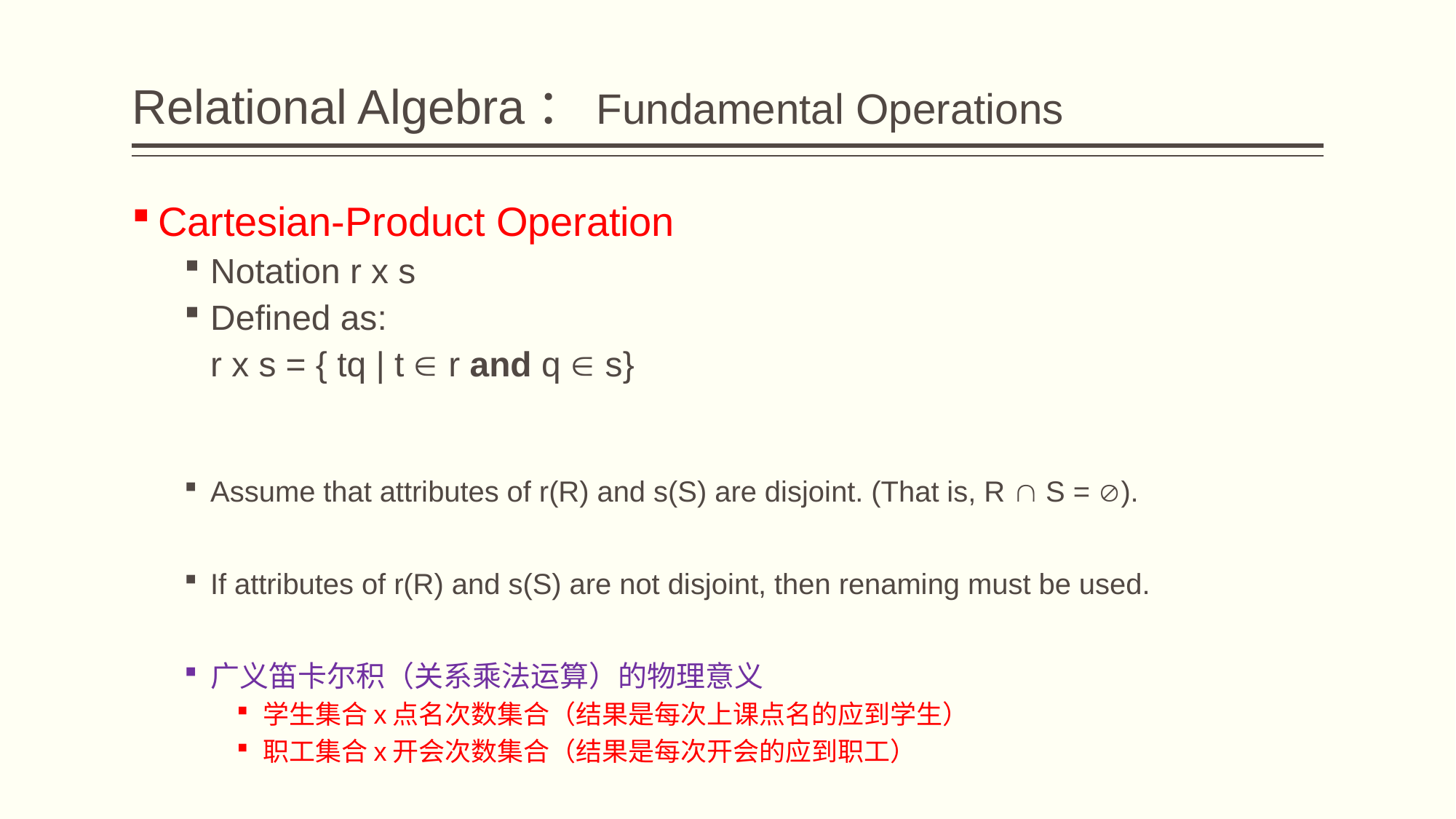

# Relational Algebra：Fundamental Operations
Cartesian-Product Operation
Notation r x s
Defined as:
		r x s = { tq | t ∈ r and q ∈ s}

Assume that attributes of r(R) and s(S) are disjoint. (That is, R ∩ S = ∅).

If attributes of r(R) and s(S) are not disjoint, then renaming must be used.

广义笛卡尔积（关系乘法运算）的物理意义
学生集合x点名次数集合（结果是每次上课点名的应到学生）
职工集合x开会次数集合（结果是每次开会的应到职工）